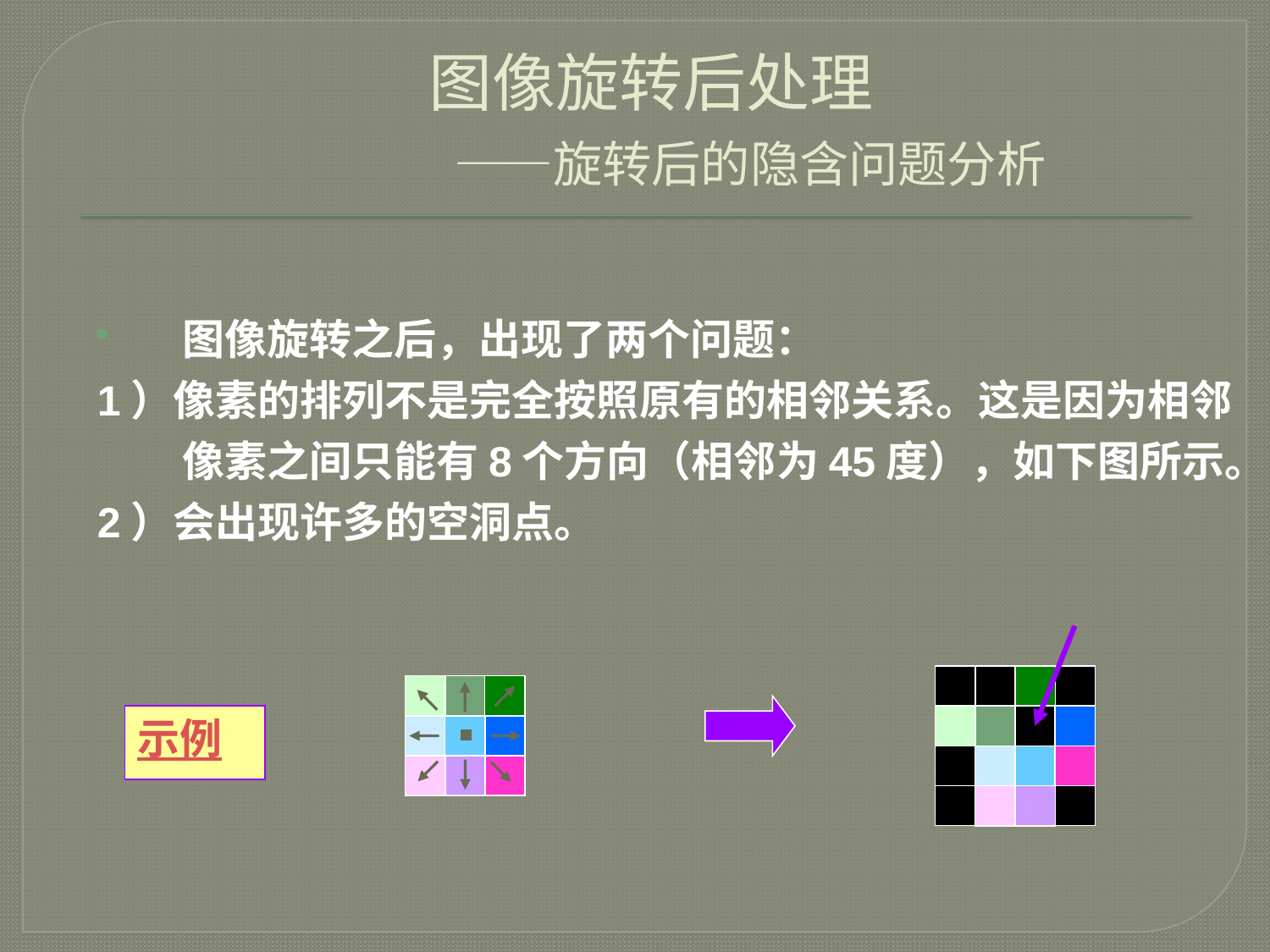

# 图像旋转后处理 ——旋转后的隐含问题分析
图像旋转之后，出现了两个问题：
1）像素的排列不是完全按照原有的相邻关系。这是因为相邻像素之间只能有8个方向（相邻为45度），如下图所示。
2）会出现许多的空洞点。

示例